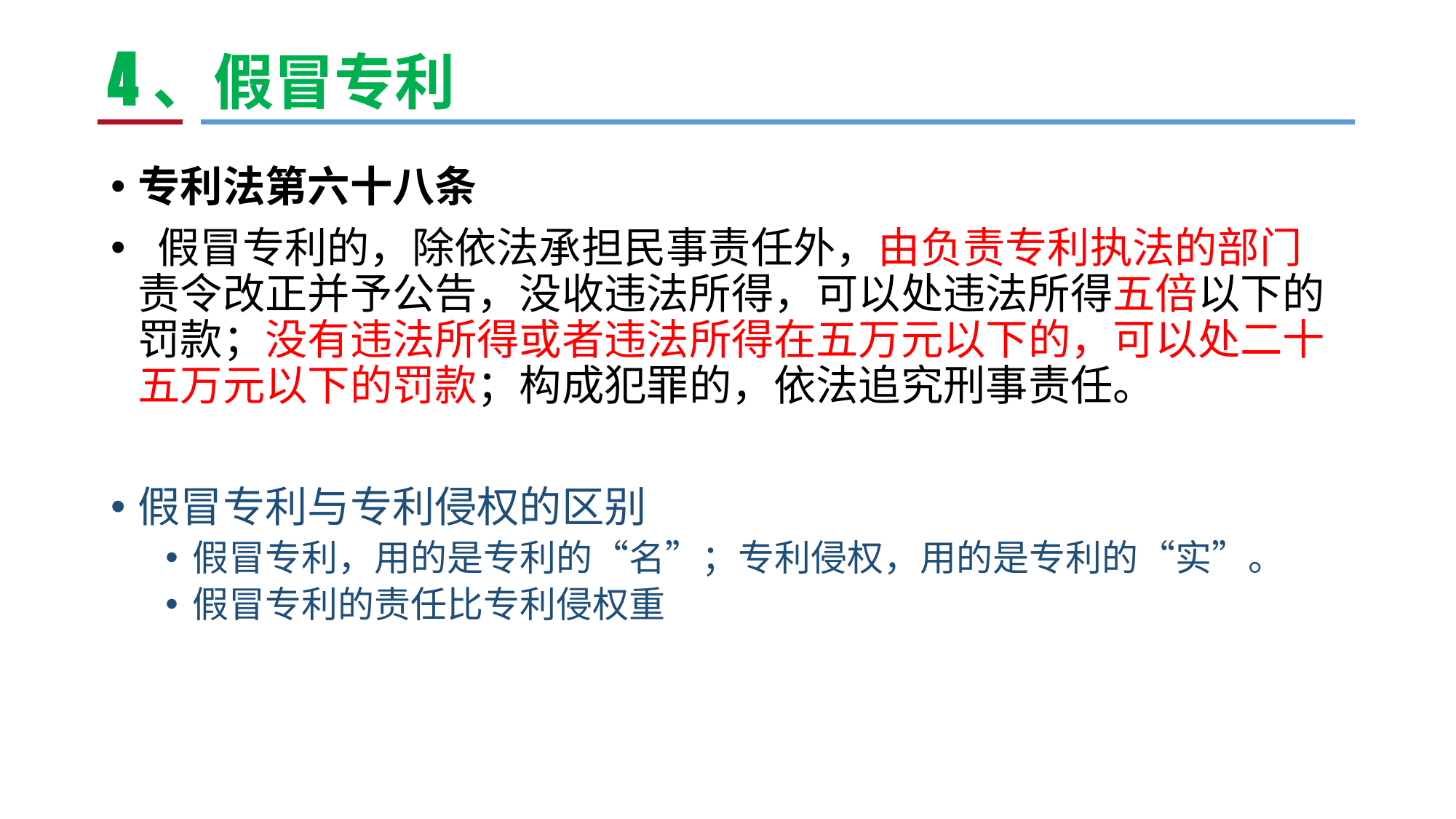

# 4、假冒专利
专利法第六十八条
 假冒专利的，除依法承担民事责任外，由负责专利执法的部门责令改正并予公告，没收违法所得，可以处违法所得五倍以下的罚款；没有违法所得或者违法所得在五万元以下的，可以处二十五万元以下的罚款；构成犯罪的，依法追究刑事责任。

假冒专利与专利侵权的区别
假冒专利，用的是专利的“名”；专利侵权，用的是专利的“实”。
假冒专利的责任比专利侵权重